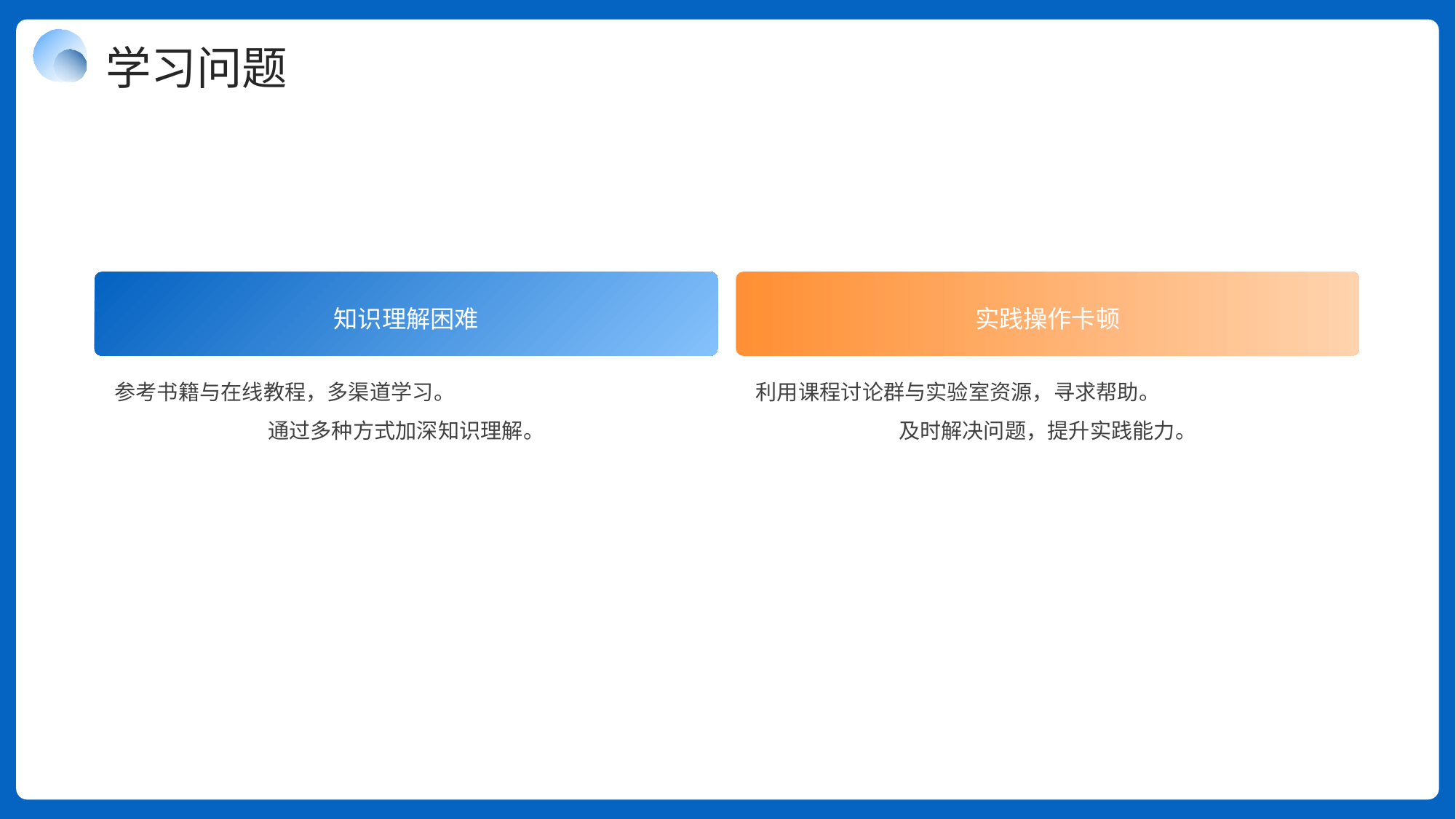

学习问题

知识理解困难
实践操作卡顿
参考书籍与在线教程，多渠道学习。
通过多种方式加深知识理解。
利用课程讨论群与实验室资源，寻求帮助。
及时解决问题，提升实践能力。